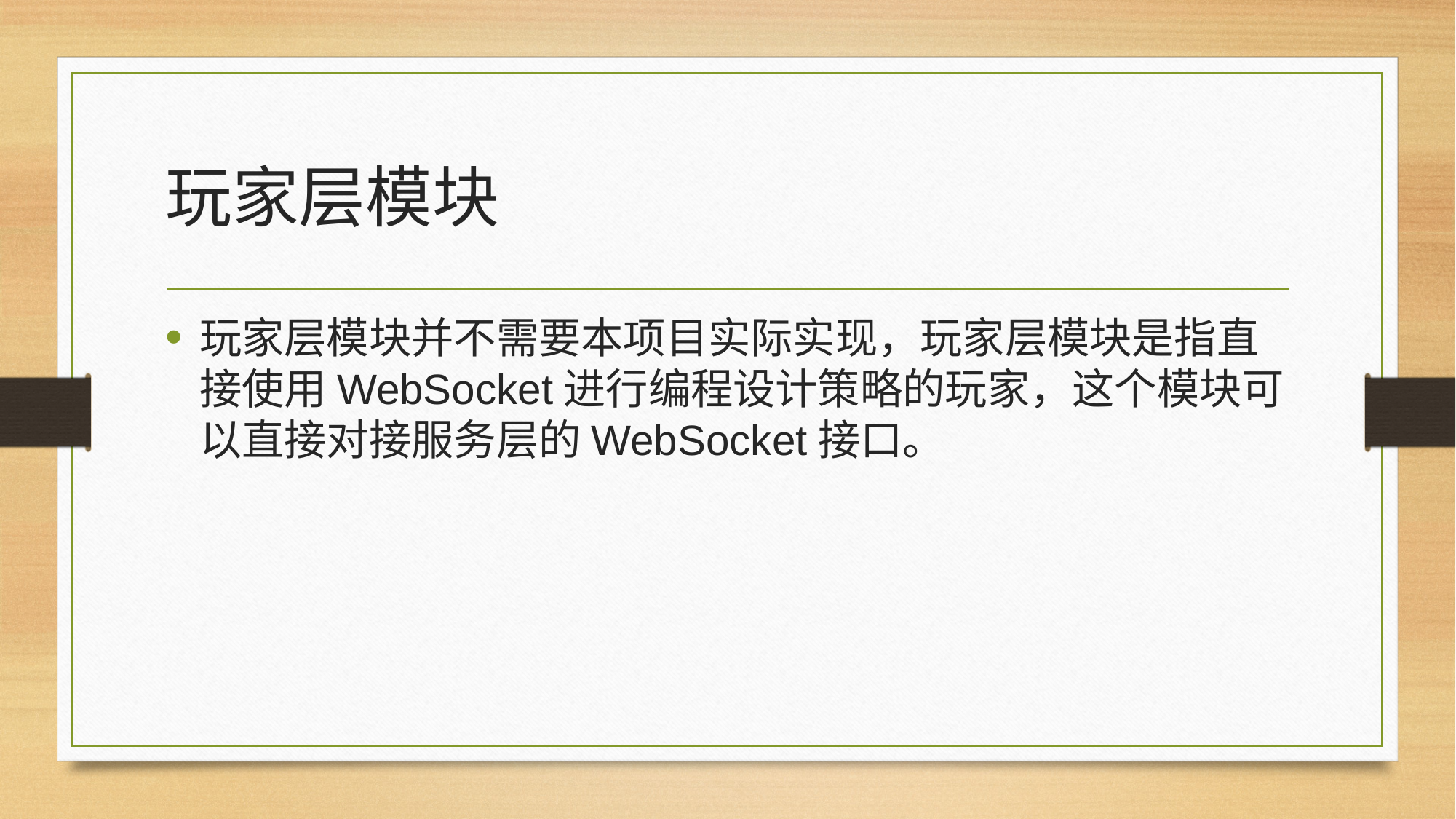

# 玩家层模块
玩家层模块并不需要本项目实际实现，玩家层模块是指直接使用WebSocket进行编程设计策略的玩家，这个模块可以直接对接服务层的WebSocket接口。